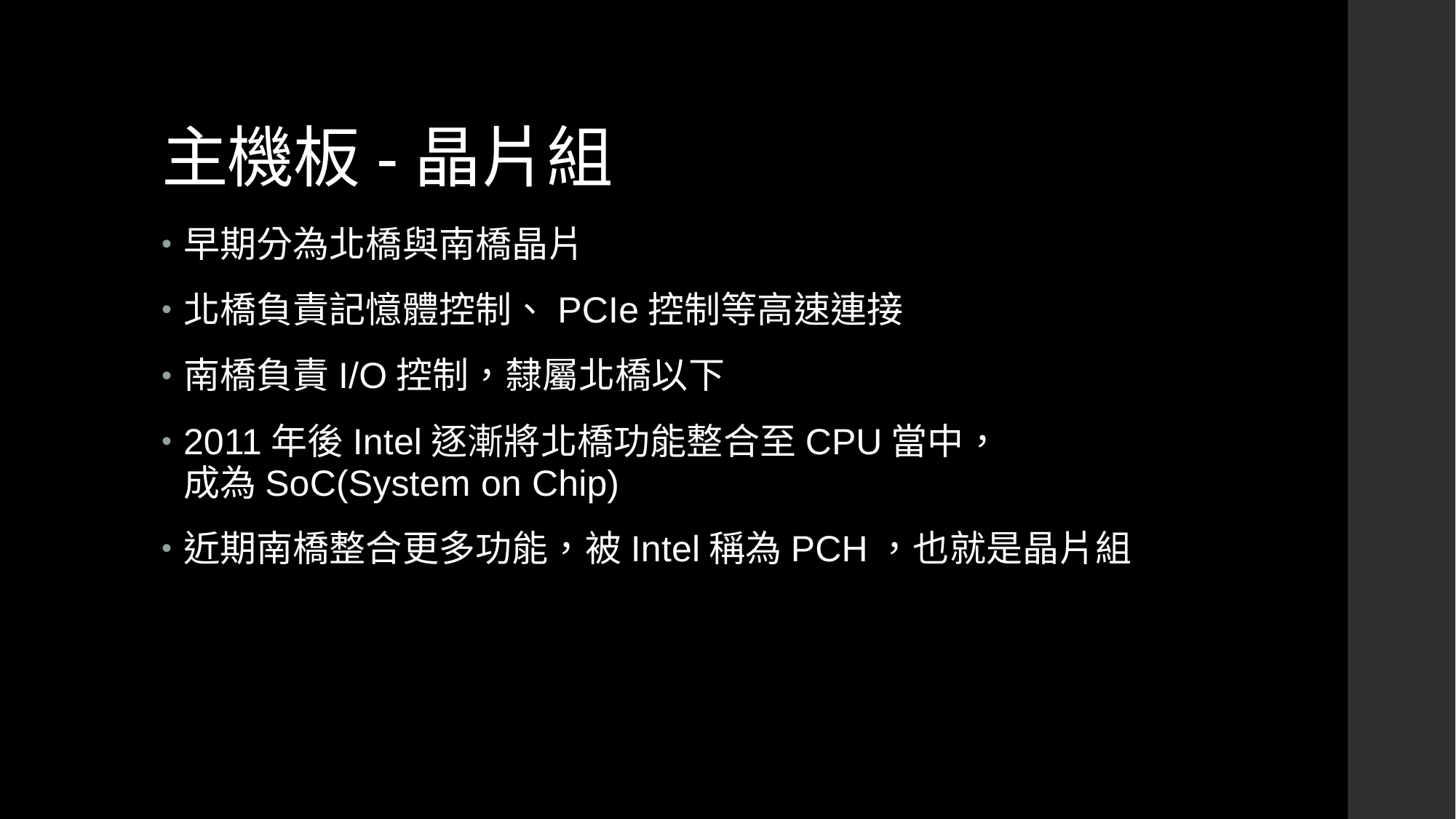

# 主機板-晶片組
早期分為北橋與南橋晶片
北橋負責記憶體控制、PCIe控制等高速連接
南橋負責I/O控制，隸屬北橋以下
2011年後Intel逐漸將北橋功能整合至CPU當中，
成為SoC(System on Chip)
近期南橋整合更多功能，被Intel稱為PCH，也就是晶片組